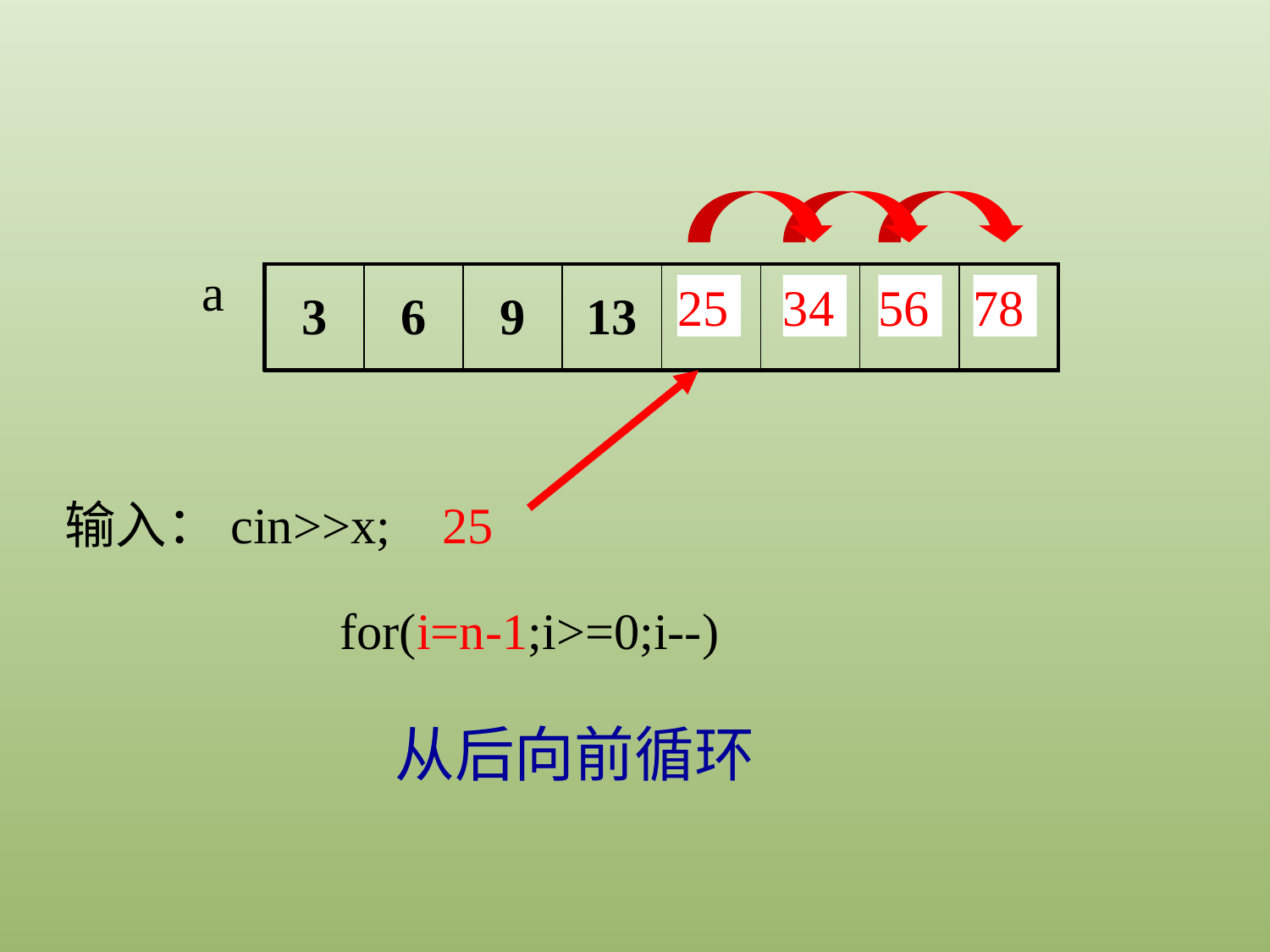

a
| 3 | 6 | 9 | 13 | 34 | 56 | 78 |  |
| --- | --- | --- | --- | --- | --- | --- | --- |
25
34
56
78

输入：cin>>x;    25
for(i=n-1;i>=0;i--)
从后向前循环
322